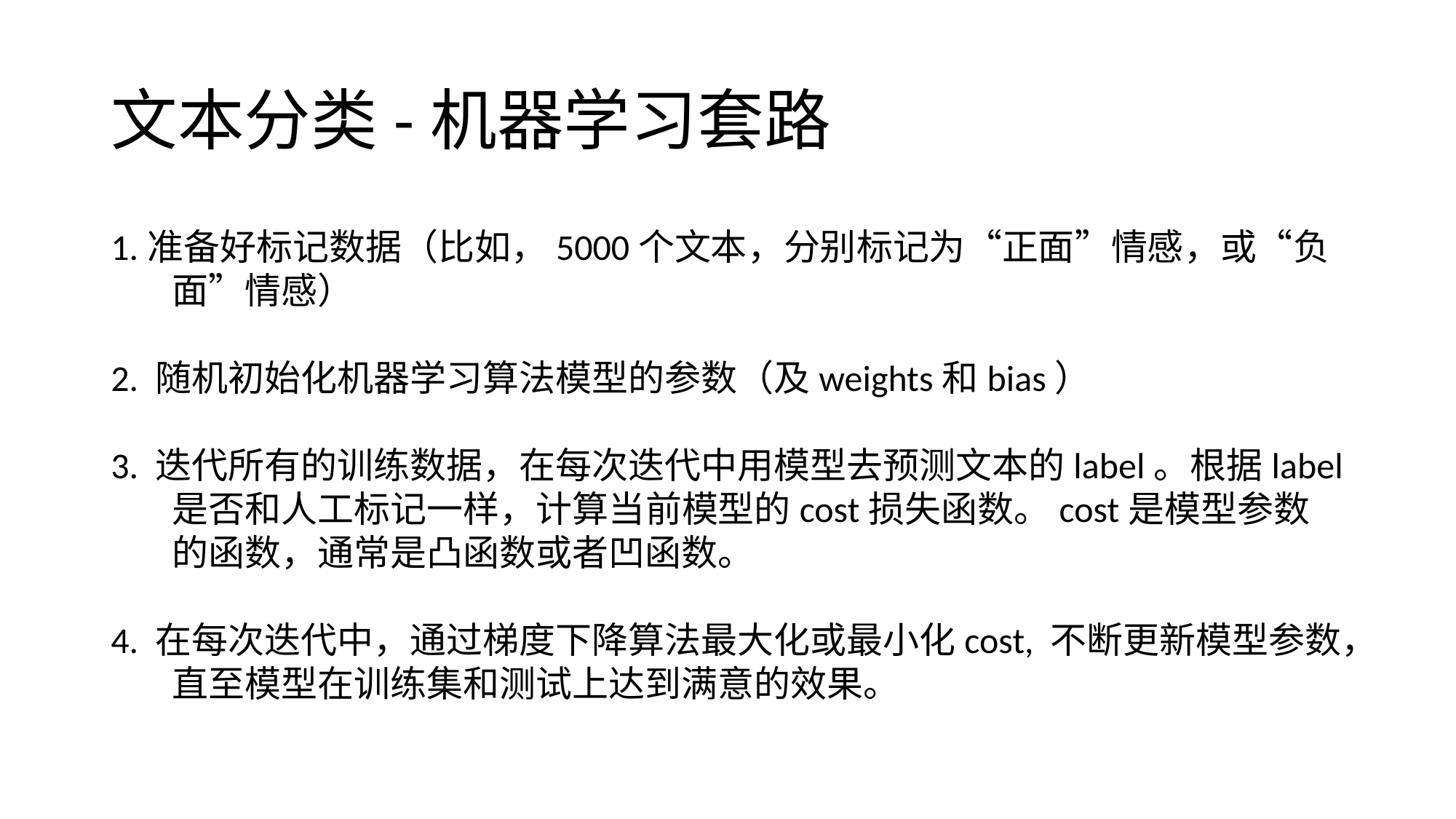

# 文本分类-机器学习套路
1.准备好标记数据（比如，5000个文本，分别标记为“正面”情感，或“负面”情感）

2. 随机初始化机器学习算法模型的参数（及weights和bias）

3. 迭代所有的训练数据，在每次迭代中用模型去预测文本的label。根据label是否和人工标记一样，计算当前模型的cost损失函数。cost是模型参数的函数，通常是凸函数或者凹函数。

4. 在每次迭代中，通过梯度下降算法最大化或最小化cost, 不断更新模型参数，直至模型在训练集和测试上达到满意的效果。